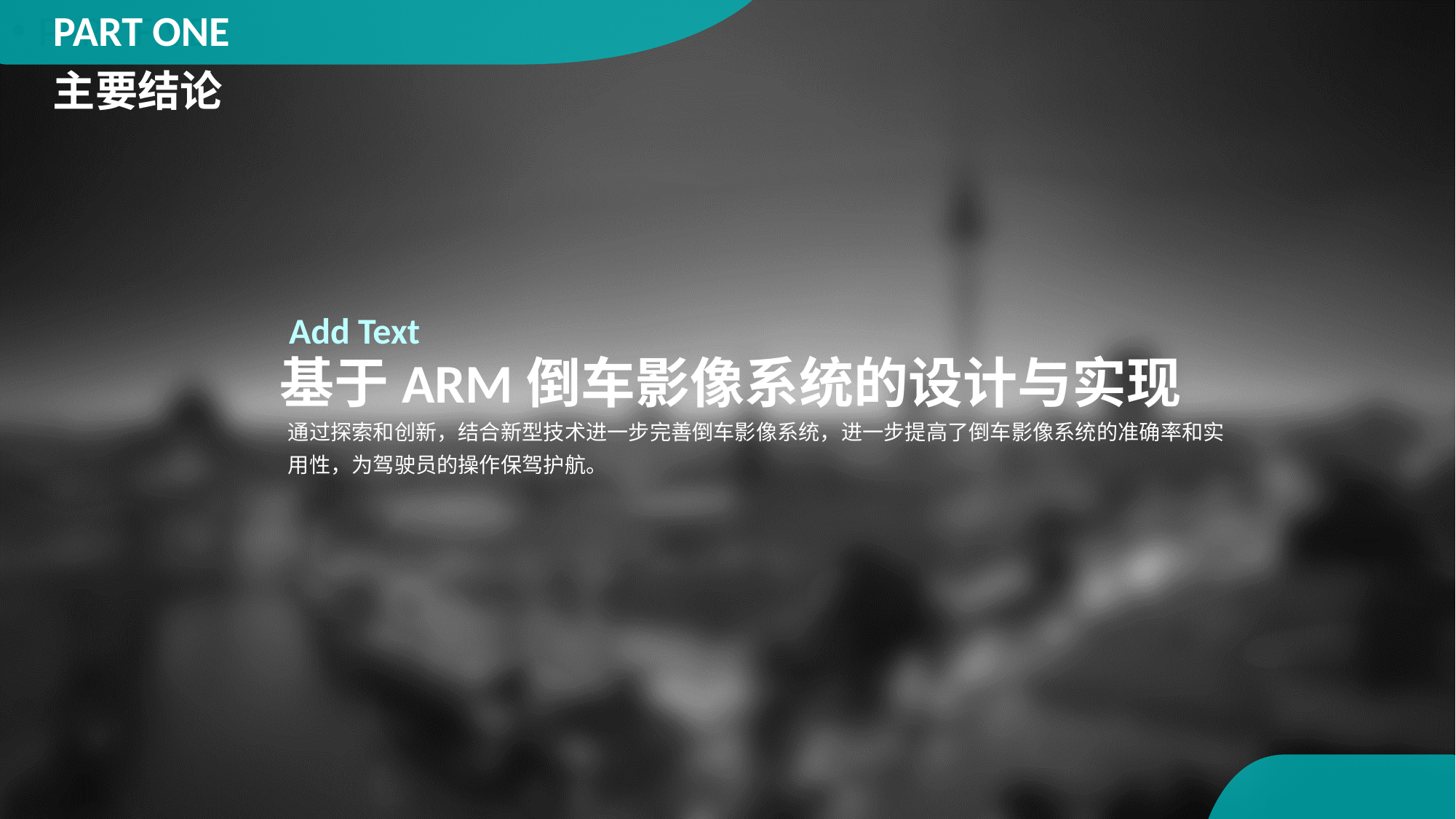

PART FIVE
PART ONE
主要结论
Add Text
基于ARM倒车影像系统的设计与实现
通过探索和创新，结合新型技术进一步完善倒车影像系统，进一步提高了倒车影像系统的准确率和实用性，为驾驶员的操作保驾护航。